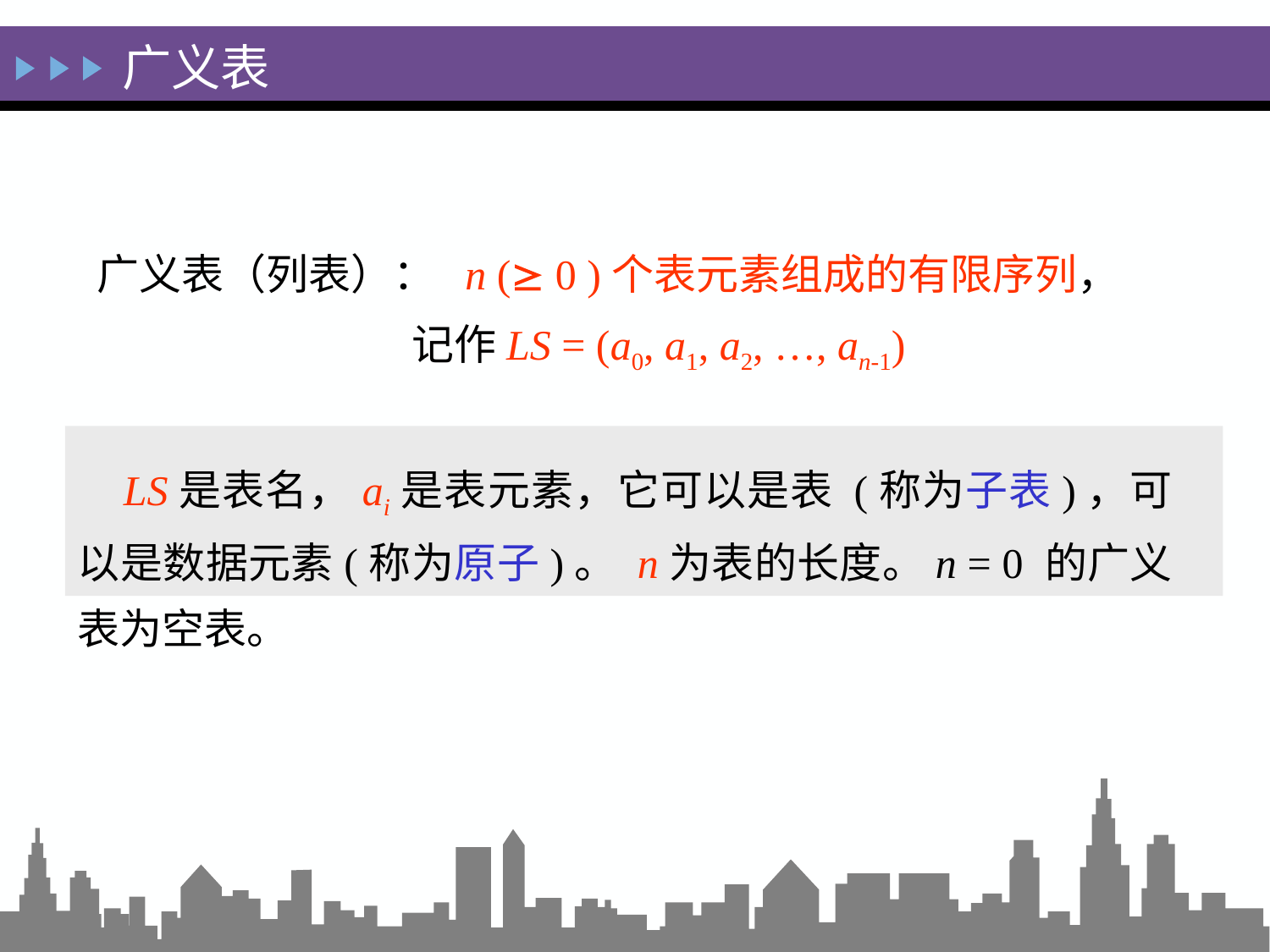

广义表
 广义表（列表）：  n (≥ 0 )个表元素组成的有限序列，
                                  记作LS = (a0, a1, a2, …, an-1)

    LS是表名，ai是表元素，它可以是表 (称为子表)，可以是数据元素(称为原子)。 n为表的长度。n = 0 的广义表为空表。